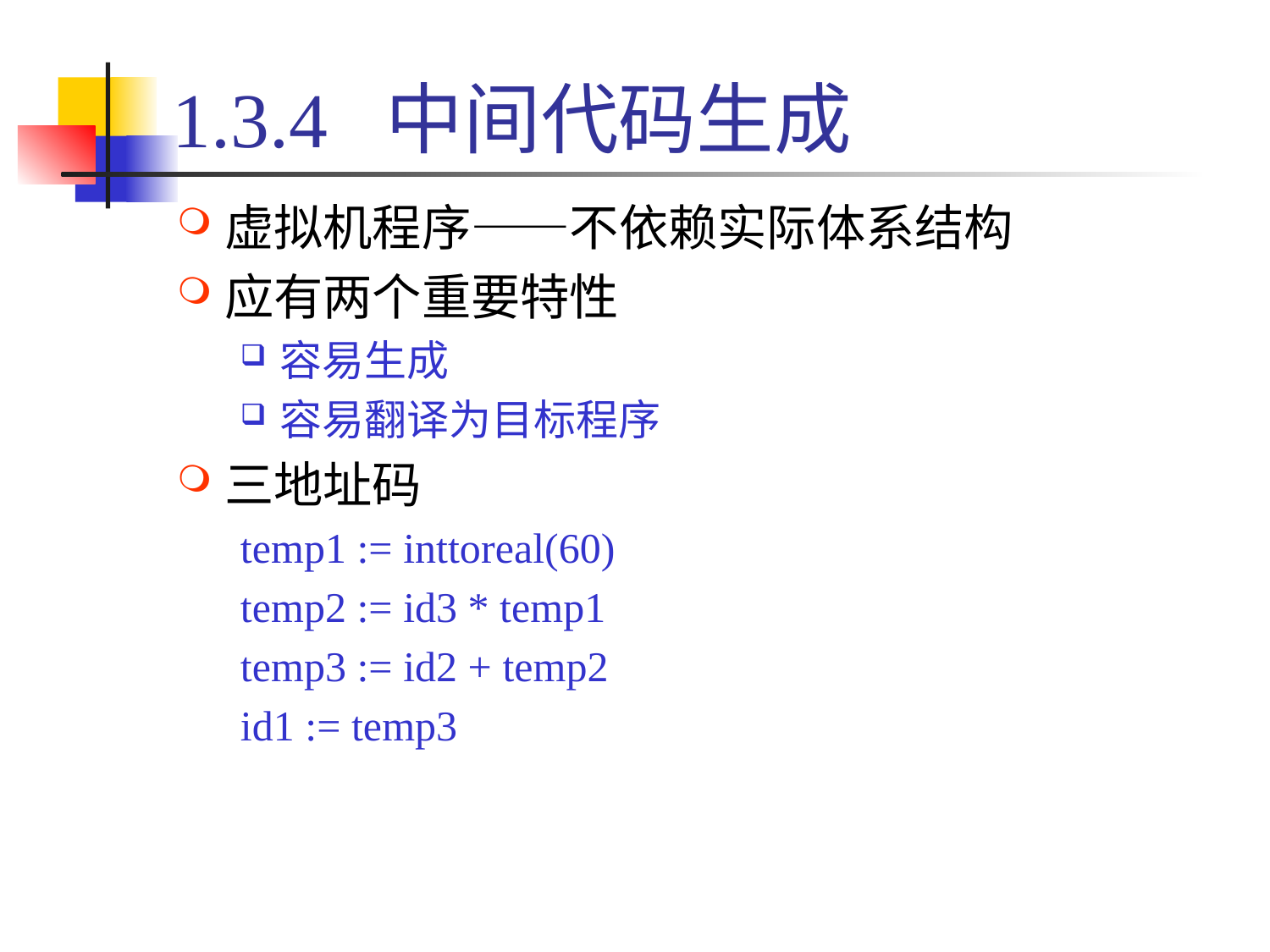

# 1.3.4  中间代码生成
虚拟机程序——不依赖实际体系结构
应有两个重要特性
容易生成
容易翻译为目标程序
三地址码
temp1 := inttoreal(60)
temp2 := id3 * temp1
temp3 := id2 + temp2
id1 := temp3